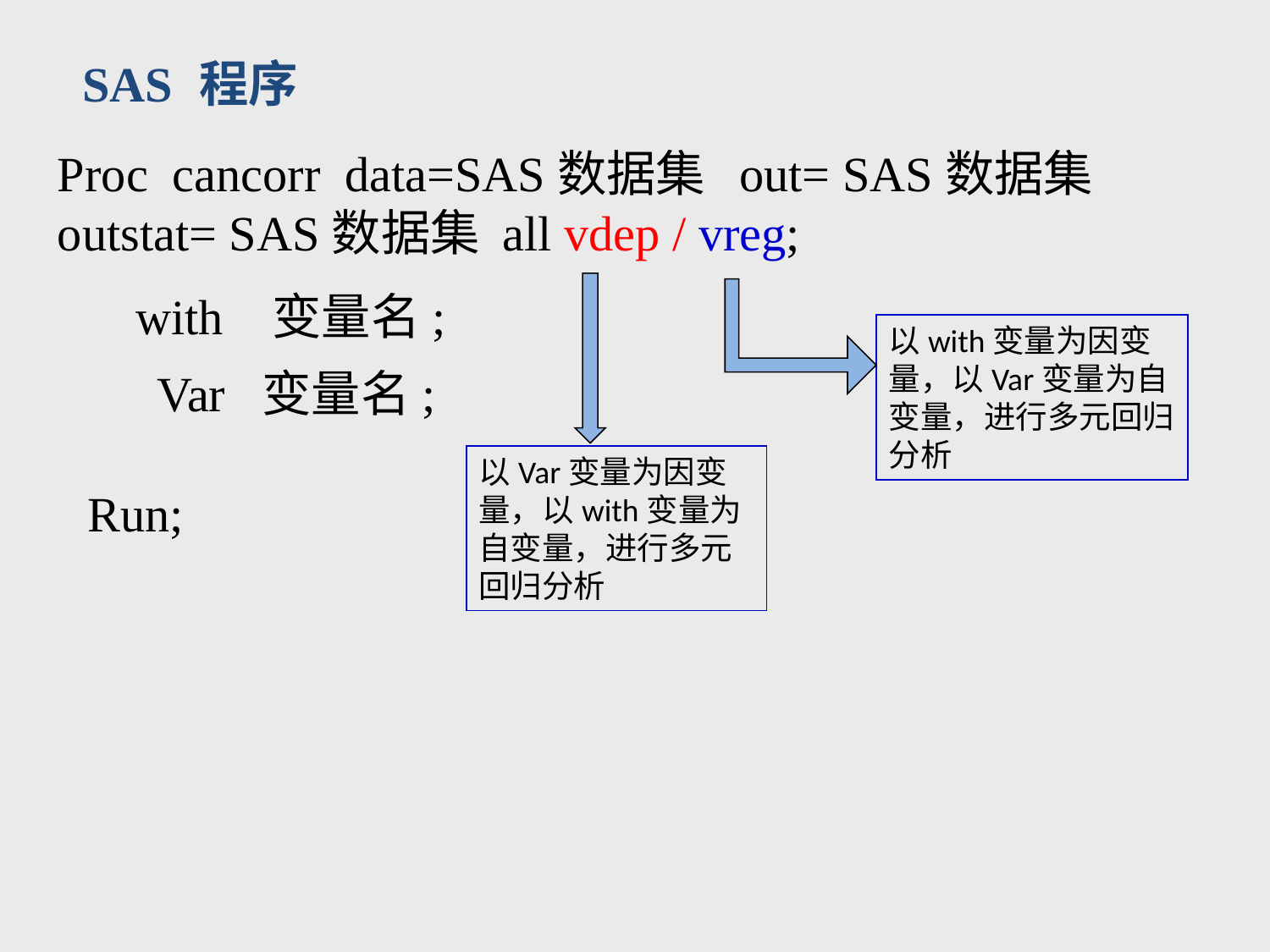

SAS 程序
Proc  cancorr  data=SAS数据集  out= SAS数据集  outstat= SAS数据集 all vdep / vreg;

with   变量名;
以with变量为因变量，以Var变量为自变量，进行多元回归分析
Var  变量名;
以Var变量为因变量，以with变量为自变量，进行多元回归分析
Run;
90